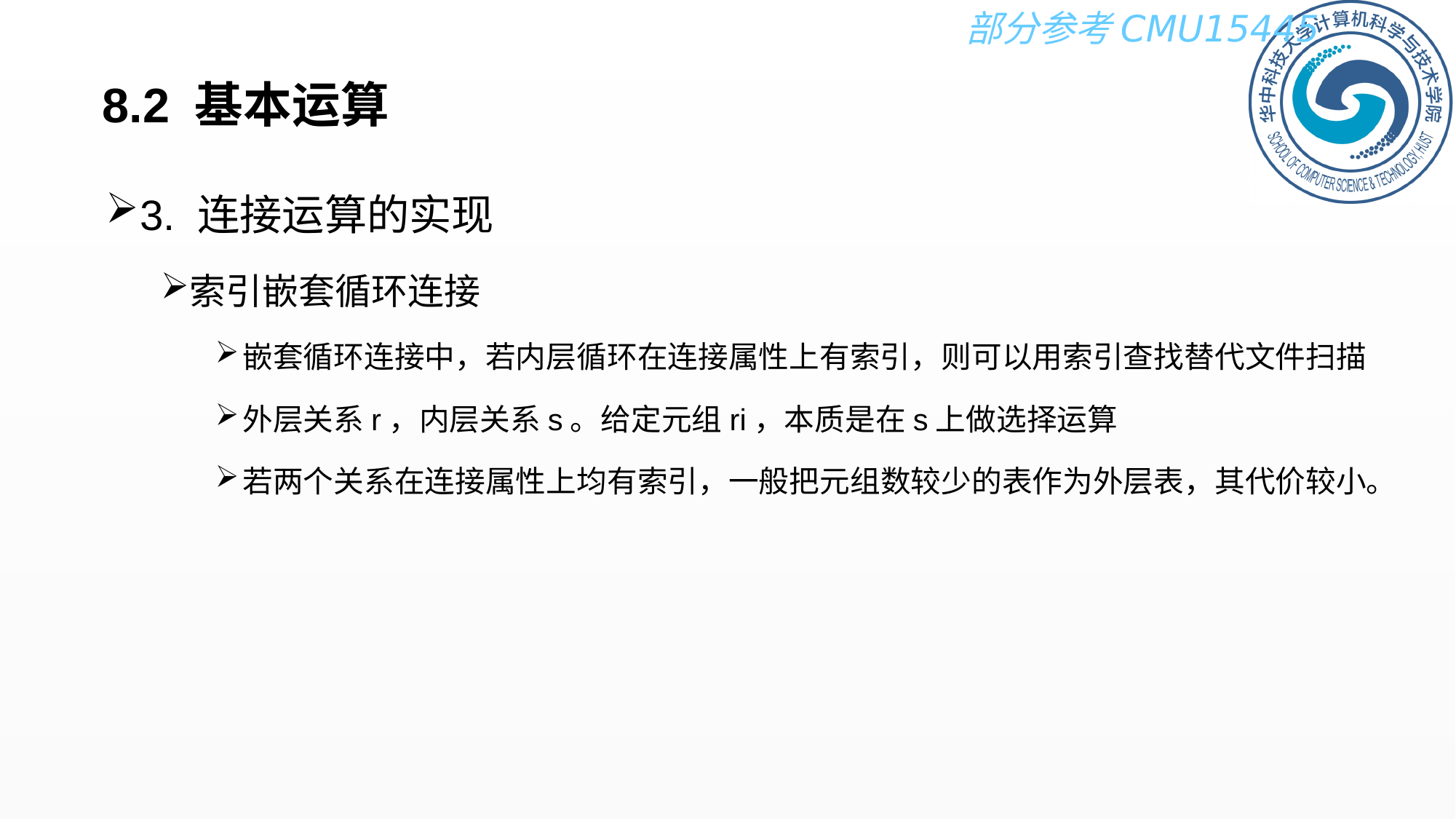

# 8.2 基本运算
3. 连接运算的实现
索引嵌套循环连接
嵌套循环连接中，若内层循环在连接属性上有索引，则可以用索引查找替代文件扫描
外层关系r，内层关系s。给定元组ri，本质是在s上做选择运算
若两个关系在连接属性上均有索引，一般把元组数较少的表作为外层表，其代价较小。